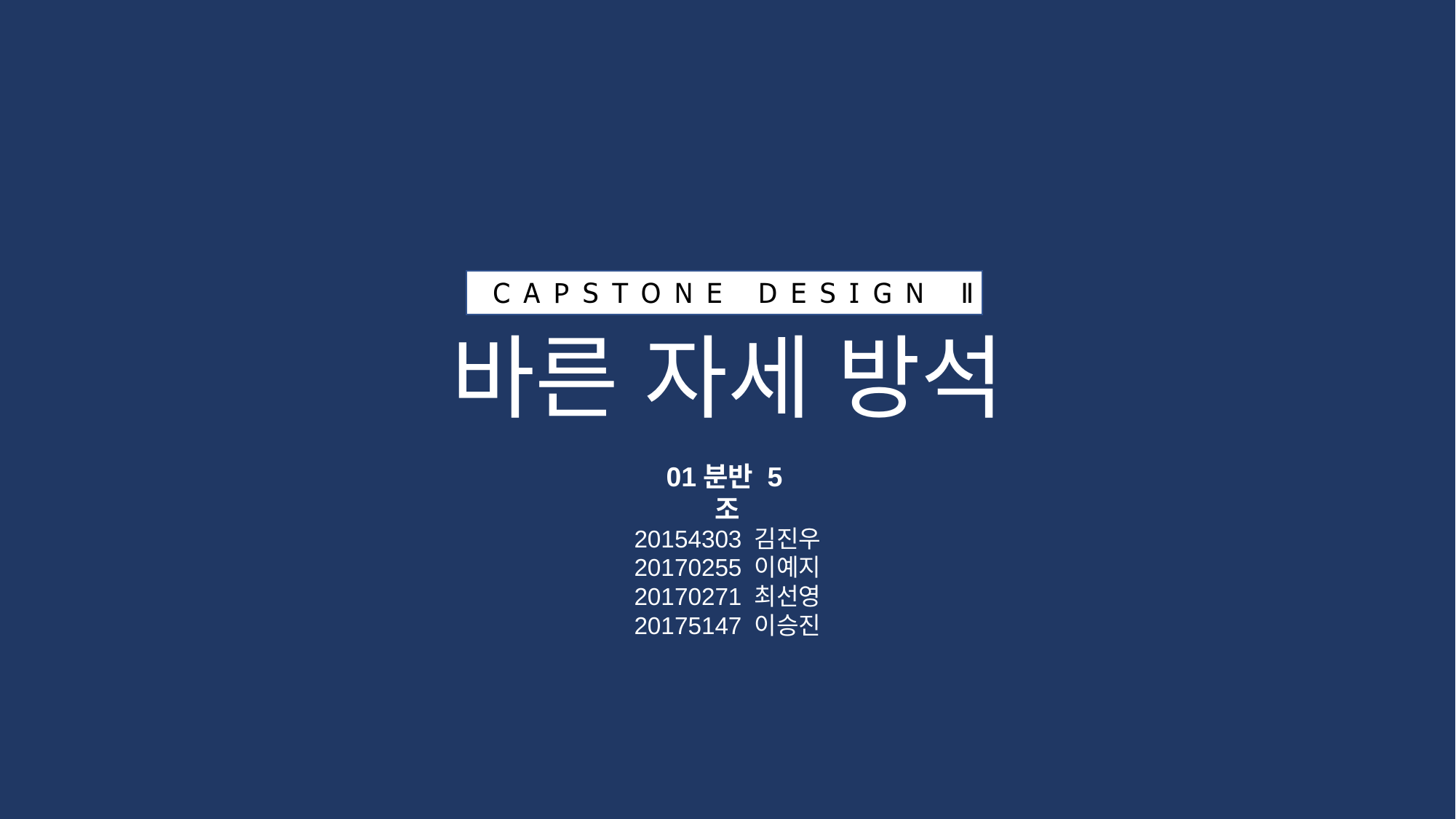

CAPSTONE DESIGN Ⅱ

바른 자세 방석
01분반 5조
20154303 김진우
20170255 이예지
20170271 최선영
20175147 이승진